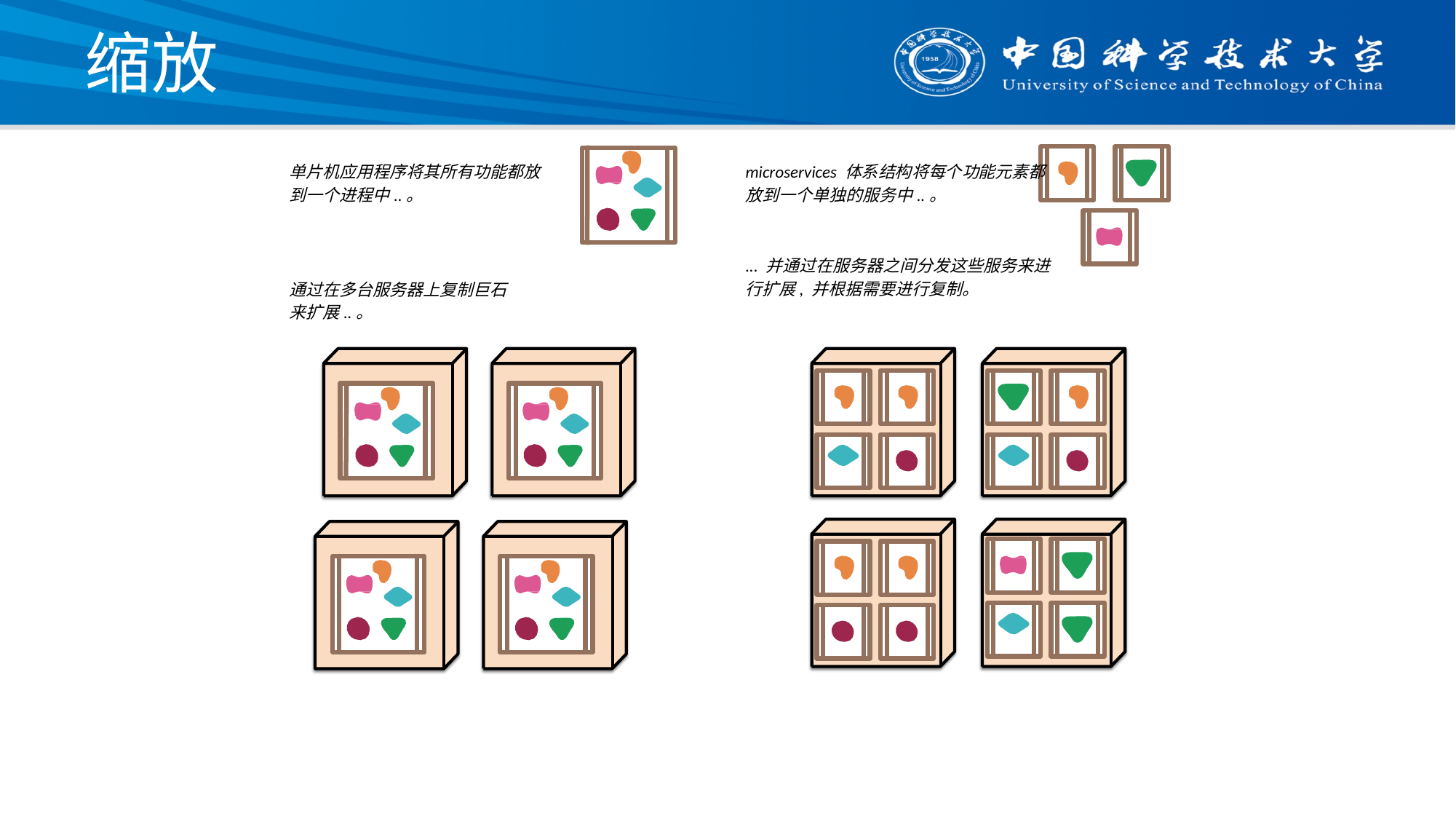

# 缩放

单片机应用程序将其所有功能都放到一个进程中..。
microservices 体系结构将每个功能元素都放到一个单独的服务中..。

... 并通过在服务器之间分发这些服务来进行扩展, 并根据需要进行复制。

通过在多台服务器上复制巨石来扩展..。